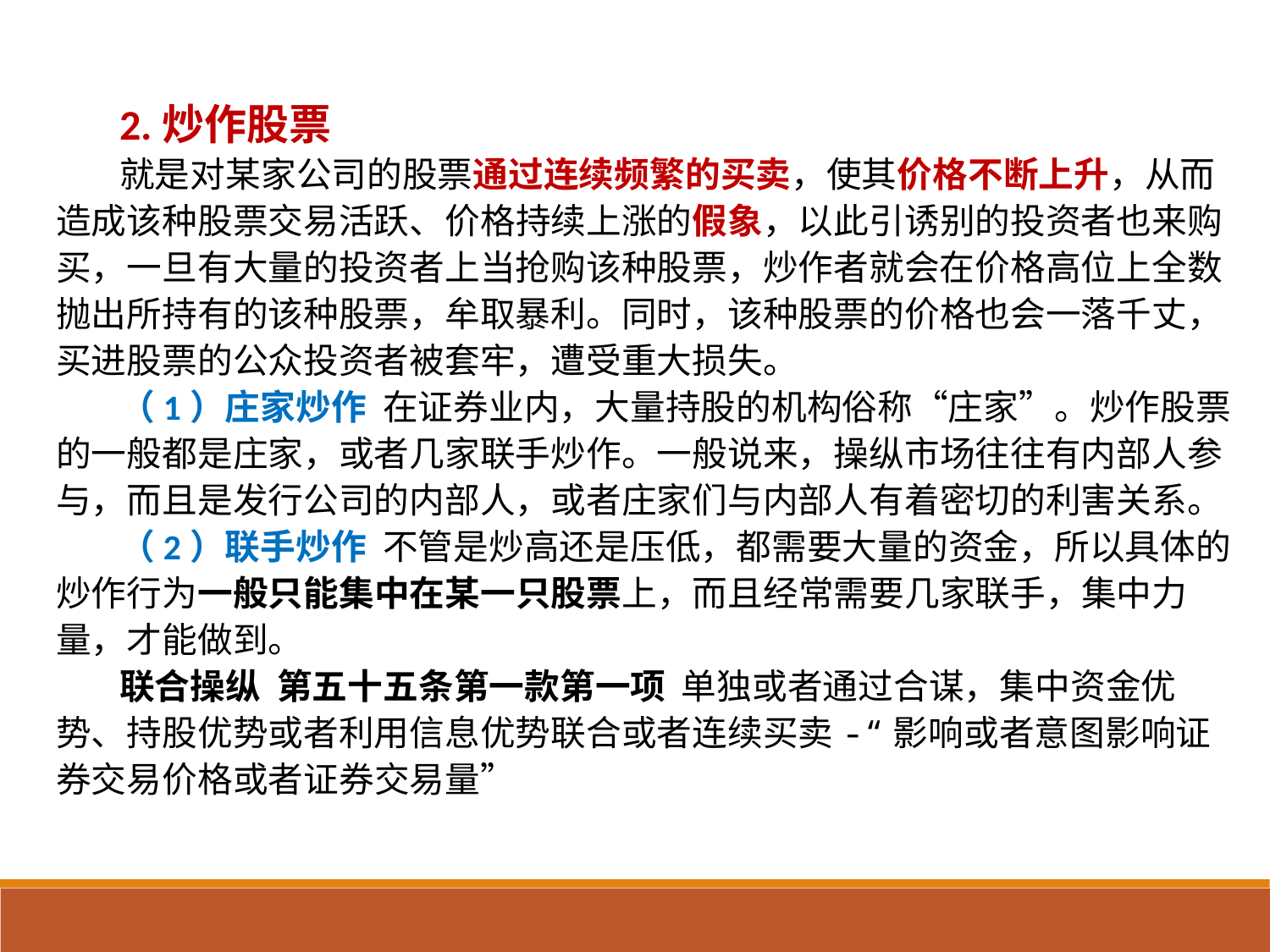

2.炒作股票
就是对某家公司的股票通过连续频繁的买卖，使其价格不断上升，从而造成该种股票交易活跃、价格持续上涨的假象，以此引诱别的投资者也来购买，一旦有大量的投资者上当抢购该种股票，炒作者就会在价格高位上全数抛出所持有的该种股票，牟取暴利。同时，该种股票的价格也会一落千丈，买进股票的公众投资者被套牢，遭受重大损失。
（1）庄家炒作  在证券业内，大量持股的机构俗称“庄家”。炒作股票的一般都是庄家，或者几家联手炒作。一般说来，操纵市场往往有内部人参与，而且是发行公司的内部人，或者庄家们与内部人有着密切的利害关系。
（2）联手炒作  不管是炒高还是压低，都需要大量的资金，所以具体的炒作行为一般只能集中在某一只股票上，而且经常需要几家联手，集中力量，才能做到。
联合操纵  第五十五条第一款第一项  单独或者通过合谋，集中资金优势、持股优势或者利用信息优势联合或者连续买卖-“影响或者意图影响证券交易价格或者证券交易量”